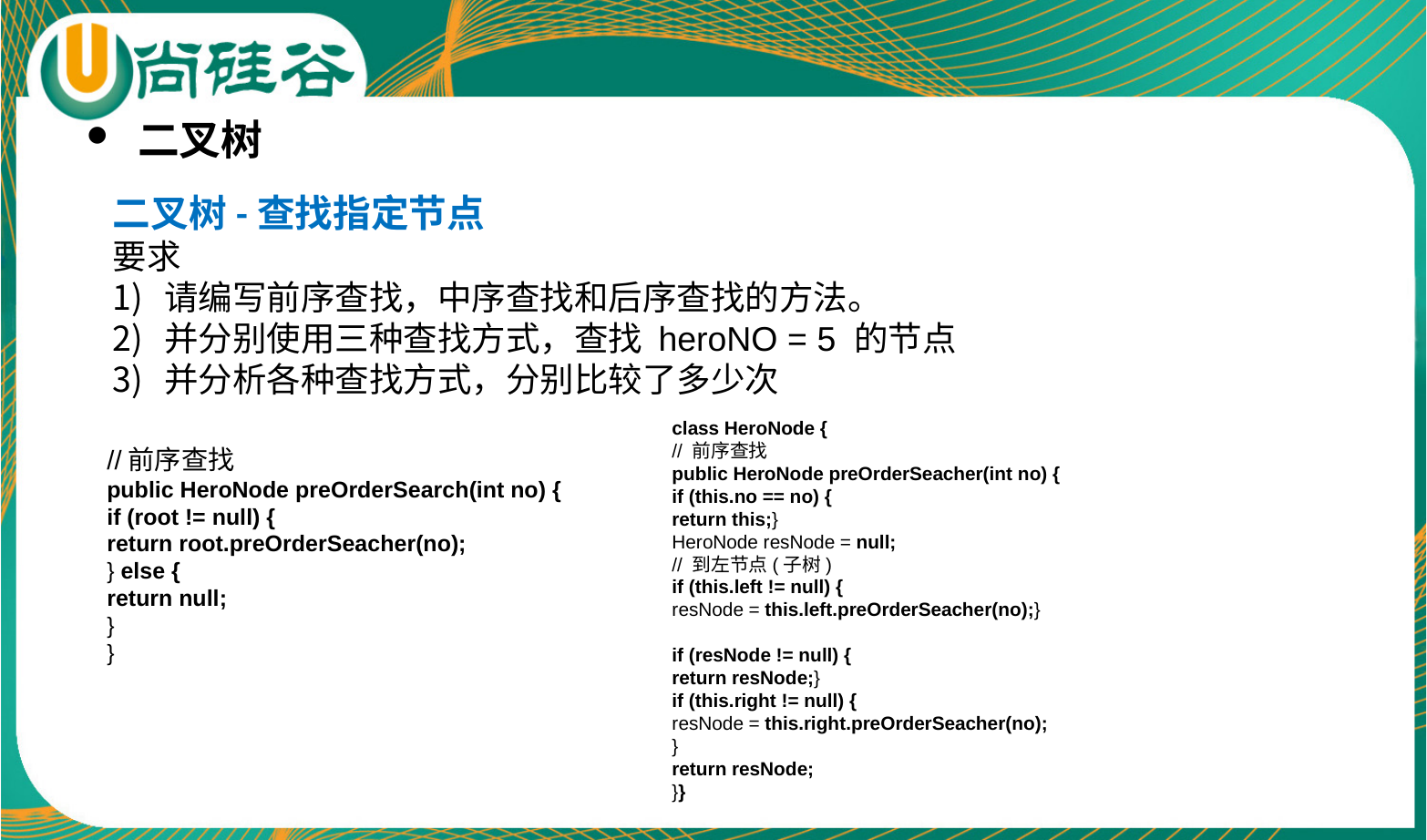

二叉树
二叉树-查找指定节点
要求
请编写前序查找，中序查找和后序查找的方法。
并分别使用三种查找方式，查找 heroNO = 5 的节点
并分析各种查找方式，分别比较了多少次

class HeroNode {
// 前序查找
public HeroNode preOrderSeacher(int no) {
if (this.no == no) {
return this;}
HeroNode resNode = null;
// 到左节点(子树)
if (this.left != null) {
resNode = this.left.preOrderSeacher(no);}

if (resNode != null) {
return resNode;}
if (this.right != null) {
resNode = this.right.preOrderSeacher(no);
}
return resNode;
}}
//前序查找
public HeroNode preOrderSearch(int no) {
if (root != null) {
return root.preOrderSeacher(no);
} else {
return null;
}
}